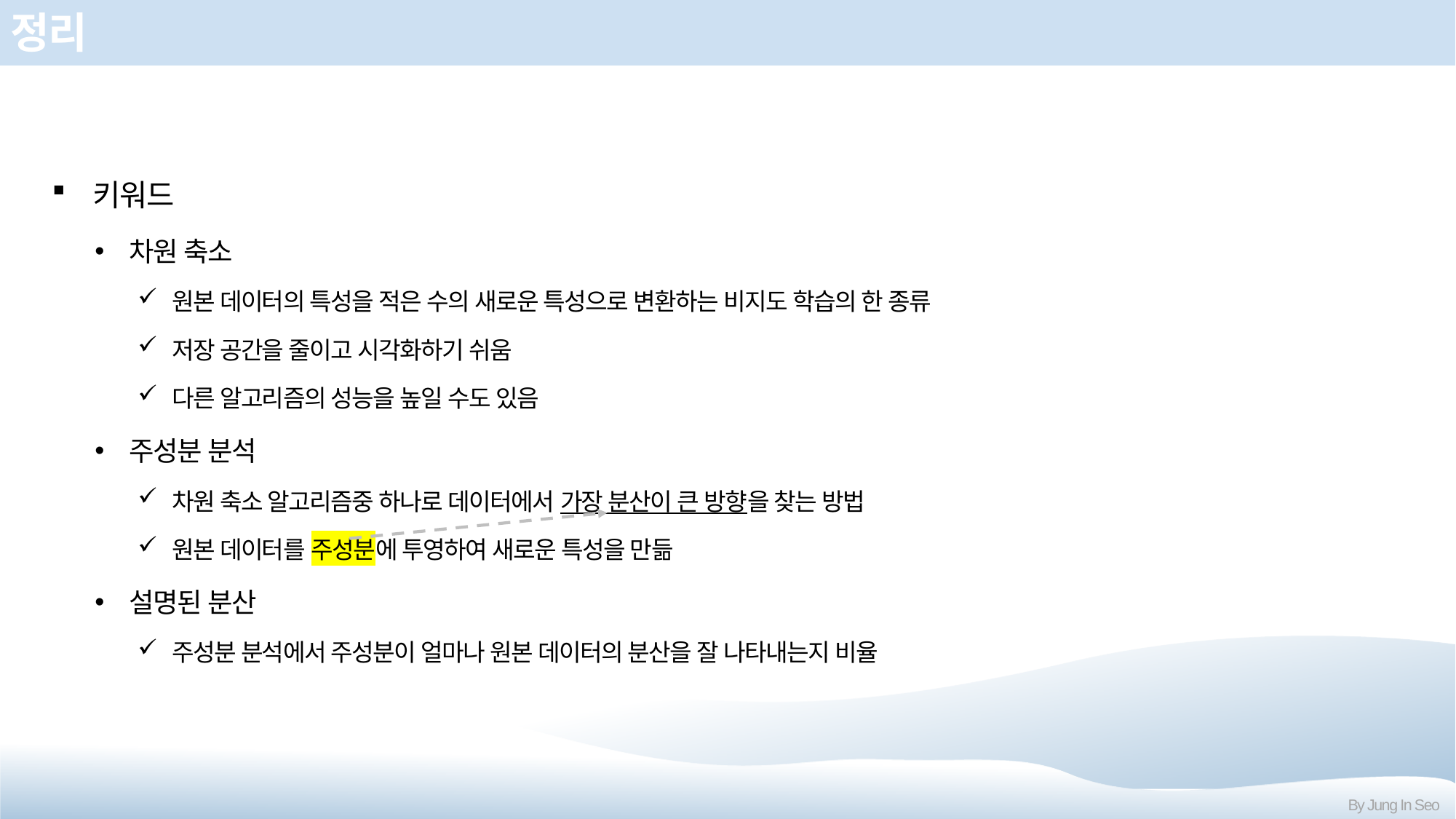

# 정리
키워드
차원 축소
원본 데이터의 특성을 적은 수의 새로운 특성으로 변환하는 비지도 학습의 한 종류
저장 공간을 줄이고 시각화하기 쉬움
다른 알고리즘의 성능을 높일 수도 있음
주성분 분석
차원 축소 알고리즘중 하나로 데이터에서 가장 분산이 큰 방향을 찾는 방법
원본 데이터를 주성분에 투영하여 새로운 특성을 만듦
설명된 분산
주성분 분석에서 주성분이 얼마나 원본 데이터의 분산을 잘 나타내는지 비율